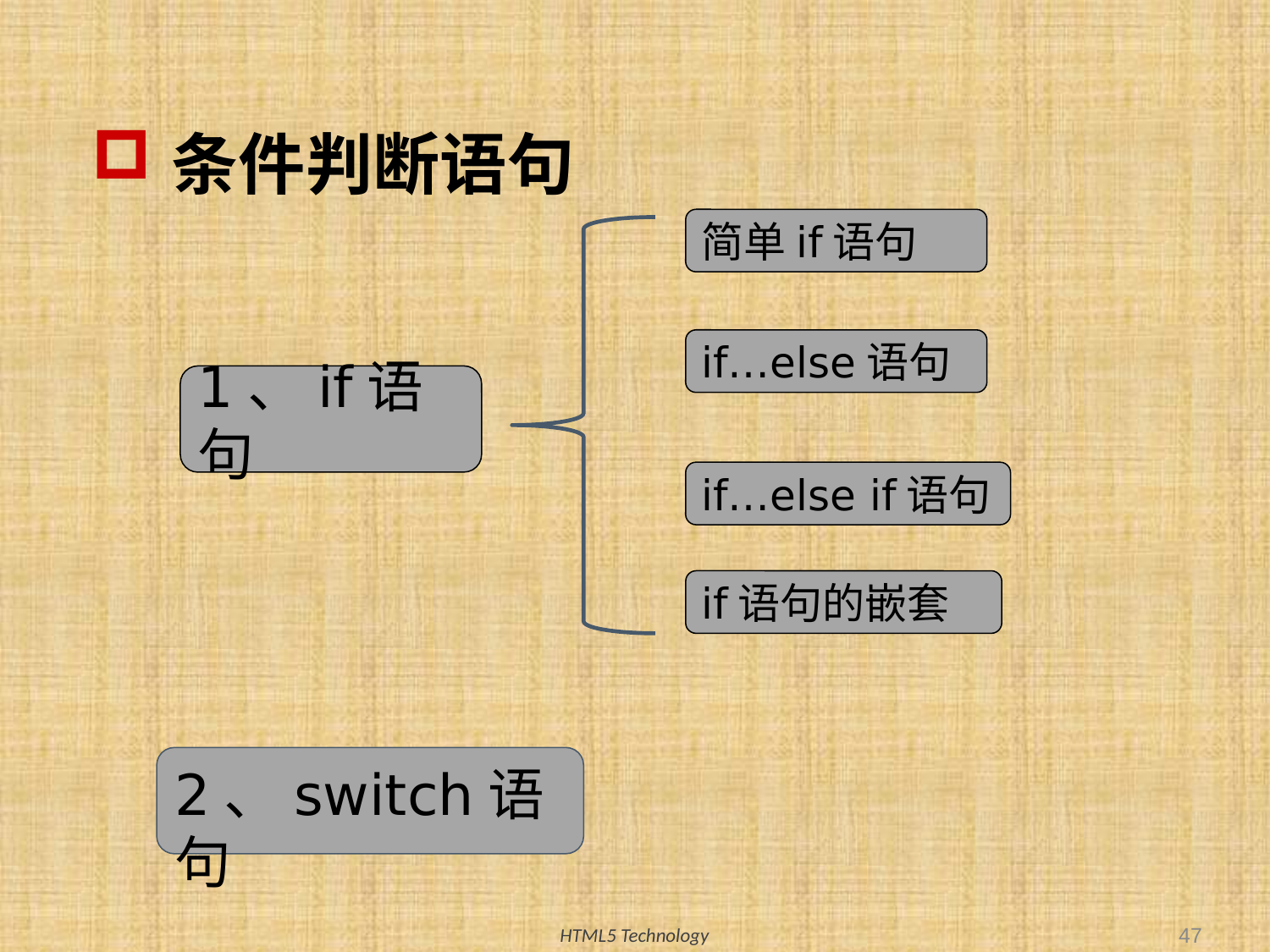

# 条件判断语句
简单if语句

if…else语句
1、if语句
if…else if语句
if语句的嵌套
2、switch语句
47
HTML5 Technology